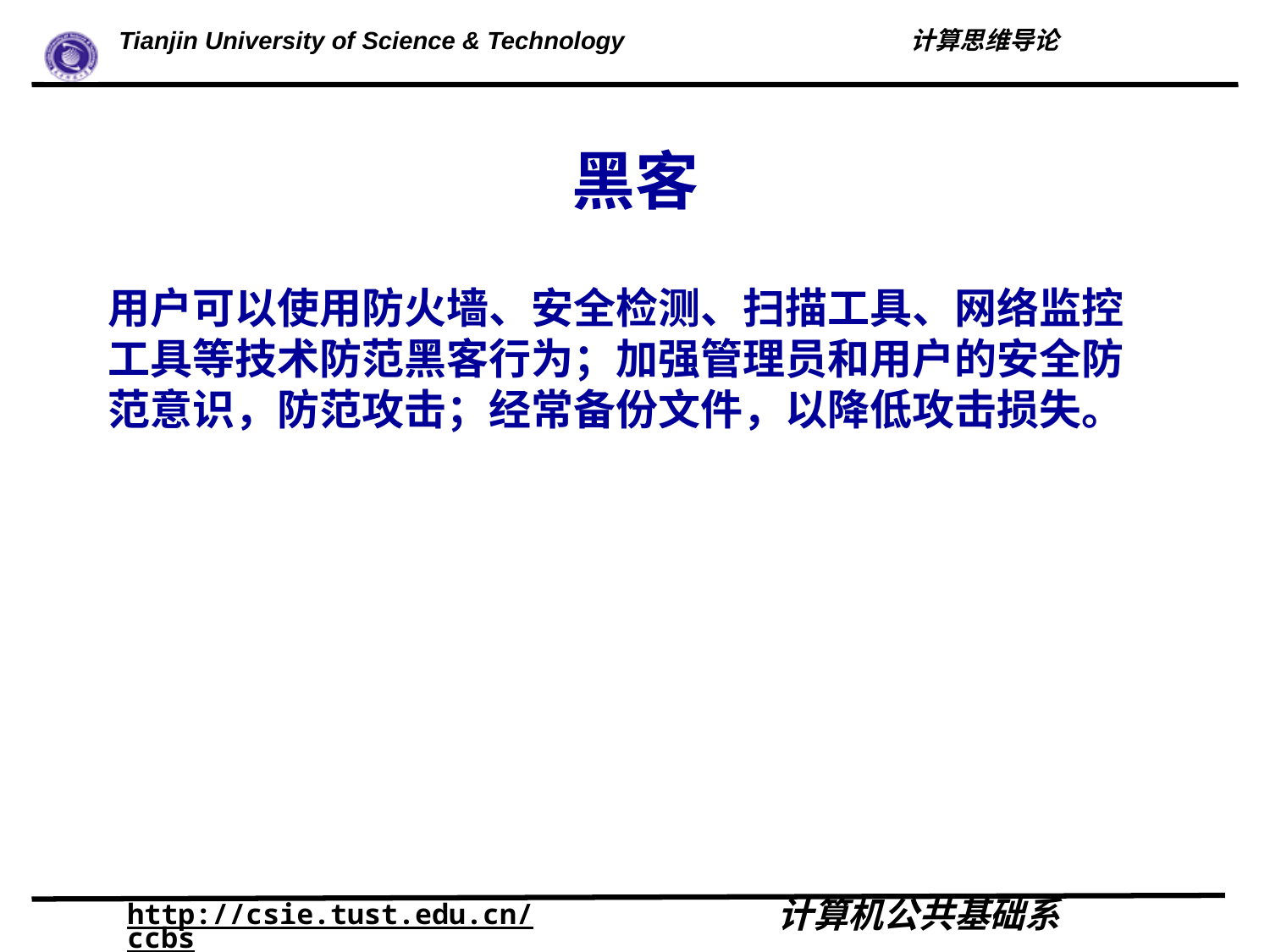

# 黑客
用户可以使用防火墙、安全检测、扫描工具、网络监控工具等技术防范黑客行为；加强管理员和用户的安全防范意识，防范攻击；经常备份文件，以降低攻击损失。